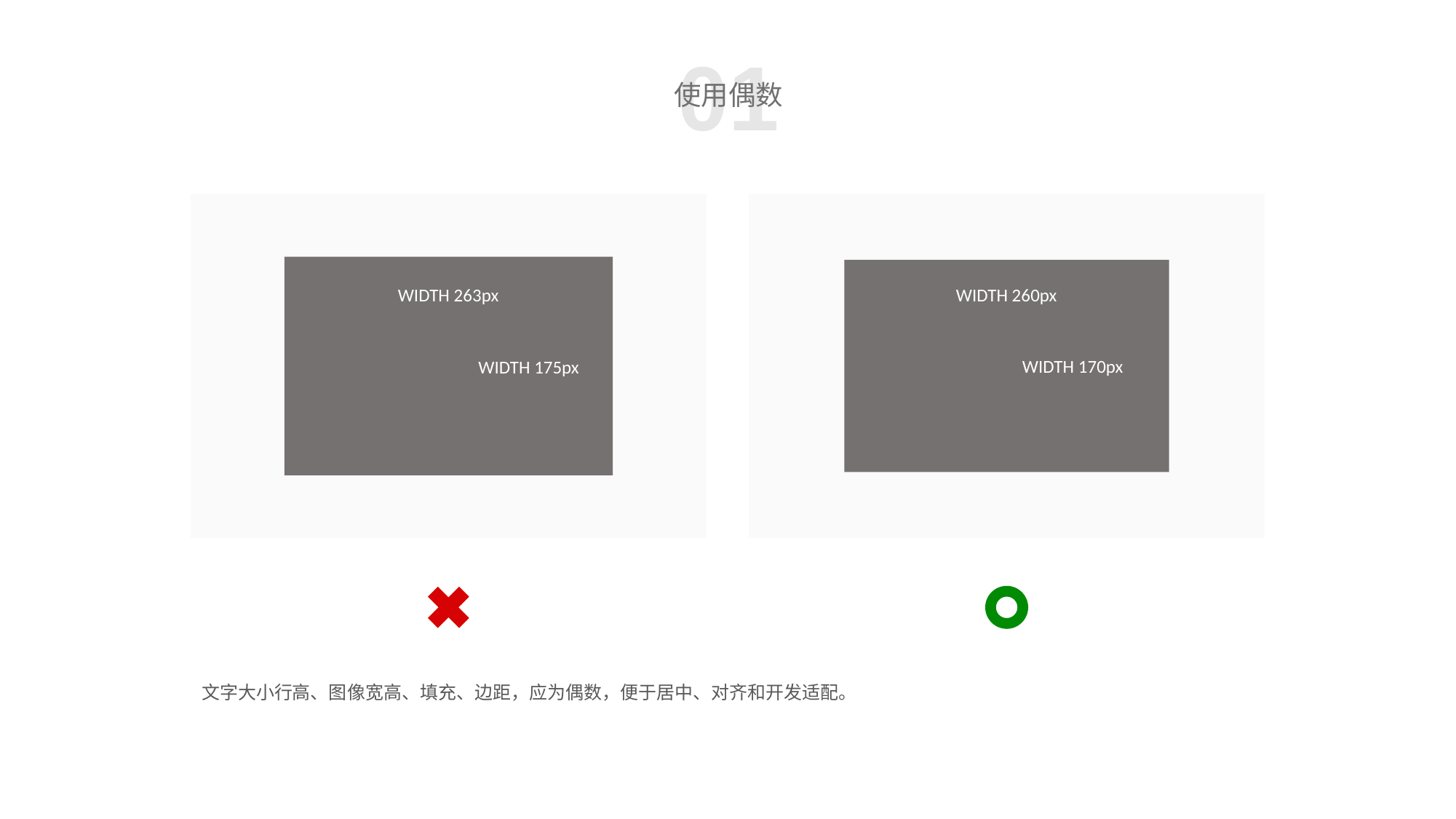

01
使用偶数

WIDTH 263px
WIDTH 260px
WIDTH 170px
WIDTH 175px
文字大小行高、图像宽高、填充、边距，应为偶数，便于居中、对齐和开发适配。